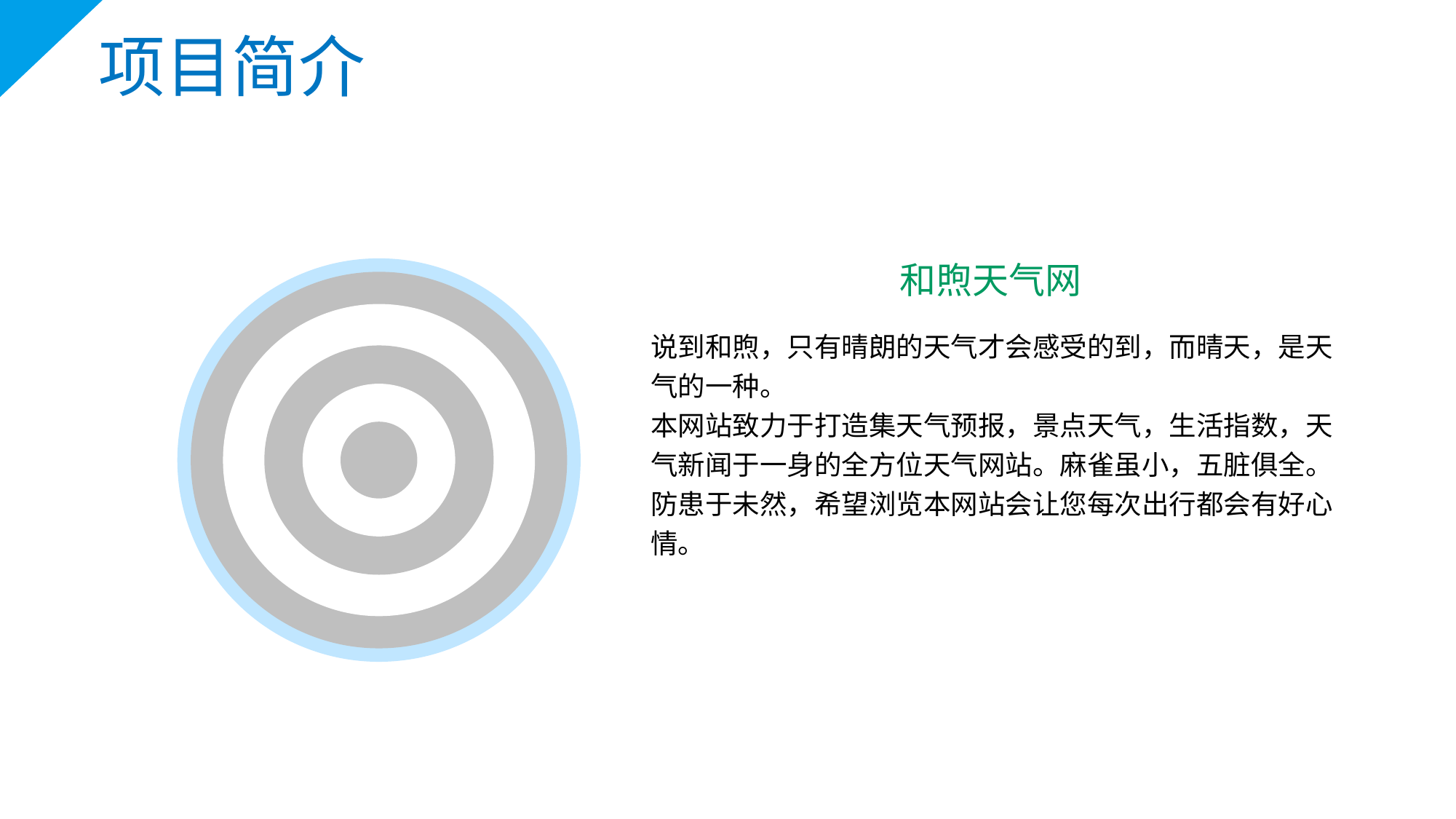

项目简介
和煦天气网
说到和煦，只有晴朗的天气才会感受的到，而晴天，是天气的一种。
本网站致力于打造集天气预报，景点天气，生活指数，天气新闻于一身的全方位天气网站。麻雀虽小，五脏俱全。
防患于未然，希望浏览本网站会让您每次出行都会有好心情。